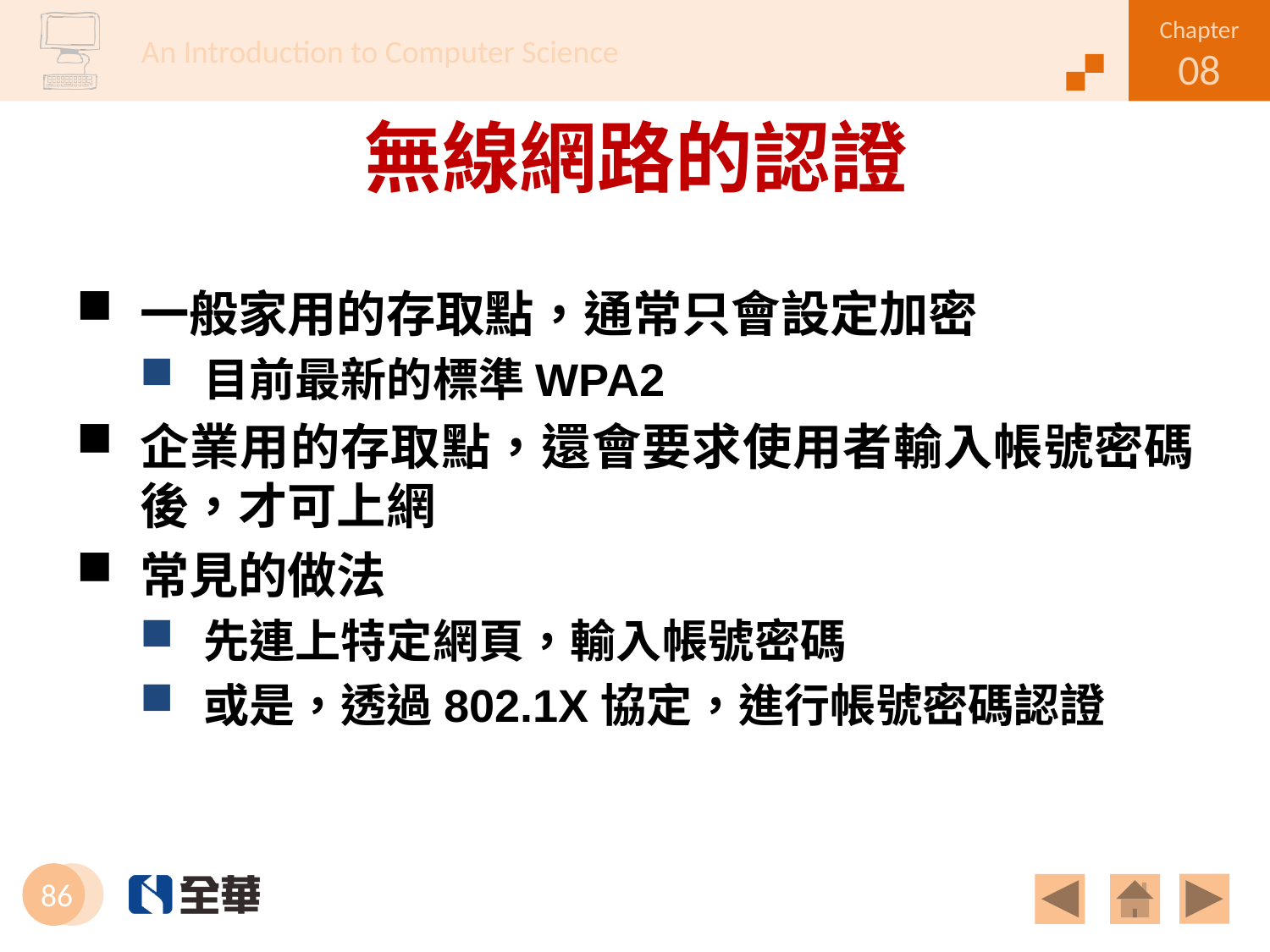

# 無線網路的認證
一般家用的存取點，通常只會設定加密
目前最新的標準WPA2
企業用的存取點，還會要求使用者輸入帳號密碼後，才可上網
常見的做法
先連上特定網頁，輸入帳號密碼
或是，透過802.1X協定，進行帳號密碼認證